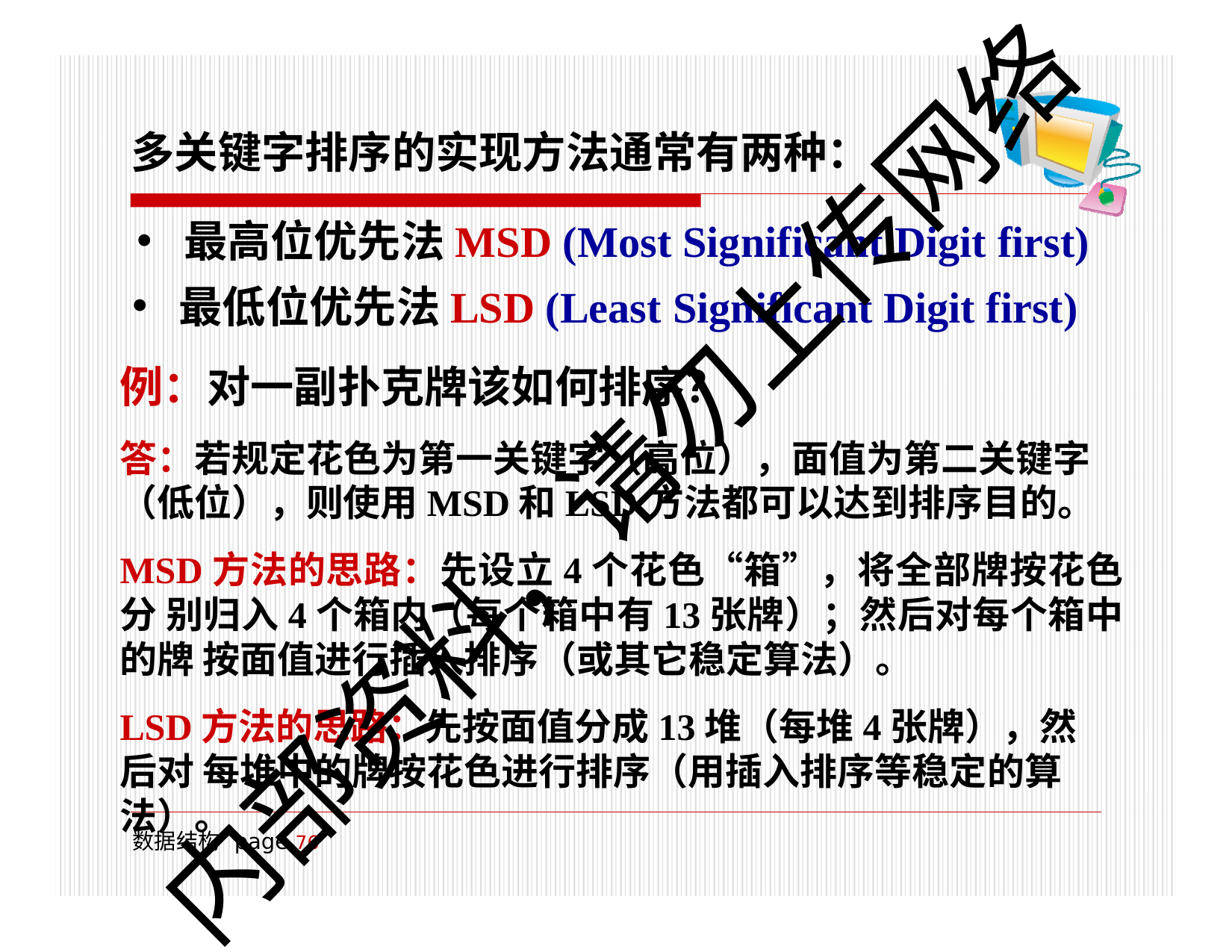

# 多关键字排序的实现方法通常有两种：

最高位优先法MSD (Most Significant Digit first)
最低位优先法LSD (Least Significant Digit first)
例：对一副扑克牌该如何排序？
答：若规定花色为第一关键字（高位），面值为第二关键字
（低位），则使用MSD和LSD方法都可以达到排序目的。
MSD方法的思路：先设立4个花色“箱”，将全部牌按花色分 别归入4个箱内（每个箱中有13张牌）；然后对每个箱中的牌 按面值进行插入排序（或其它稳定算法）。
LSD方法的思路：先按面值分成13堆（每堆4张牌），然后对 每堆中的牌按花色进行排序（用插入排序等稳定的算法）。
内部资料，请勿上传网络

数据结构 page 76